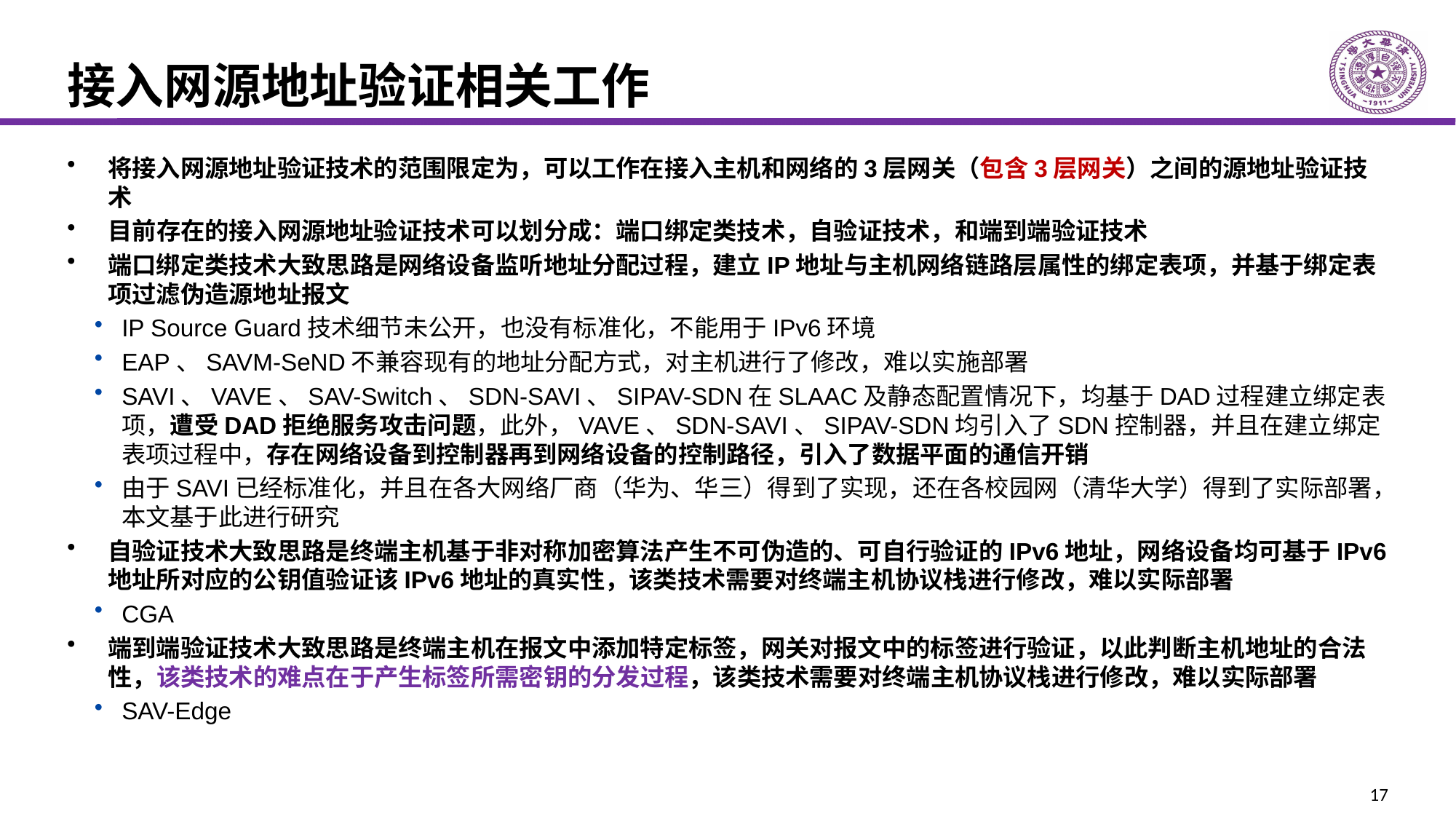

# 接入网源地址验证相关工作
将接入网源地址验证技术的范围限定为，可以工作在接入主机和网络的3层网关（包含3层网关）之间的源地址验证技术
目前存在的接入网源地址验证技术可以划分成：端口绑定类技术，自验证技术，和端到端验证技术
端口绑定类技术大致思路是网络设备监听地址分配过程，建立IP地址与主机网络链路层属性的绑定表项，并基于绑定表项过滤伪造源地址报文
IP Source Guard技术细节未公开，也没有标准化，不能用于IPv6环境
EAP、SAVM-SeND不兼容现有的地址分配方式，对主机进行了修改，难以实施部署
SAVI、VAVE、SAV-Switch、SDN-SAVI、SIPAV-SDN在SLAAC及静态配置情况下，均基于DAD过程建立绑定表项，遭受DAD拒绝服务攻击问题，此外，VAVE、SDN-SAVI、SIPAV-SDN均引入了SDN控制器，并且在建立绑定表项过程中，存在网络设备到控制器再到网络设备的控制路径，引入了数据平面的通信开销
由于SAVI已经标准化，并且在各大网络厂商（华为、华三）得到了实现，还在各校园网（清华大学）得到了实际部署，本文基于此进行研究
自验证技术大致思路是终端主机基于非对称加密算法产生不可伪造的、可自行验证的IPv6地址，网络设备均可基于IPv6地址所对应的公钥值验证该IPv6地址的真实性，该类技术需要对终端主机协议栈进行修改，难以实际部署
CGA
端到端验证技术大致思路是终端主机在报文中添加特定标签，网关对报文中的标签进行验证，以此判断主机地址的合法性，该类技术的难点在于产生标签所需密钥的分发过程，该类技术需要对终端主机协议栈进行修改，难以实际部署
SAV-Edge